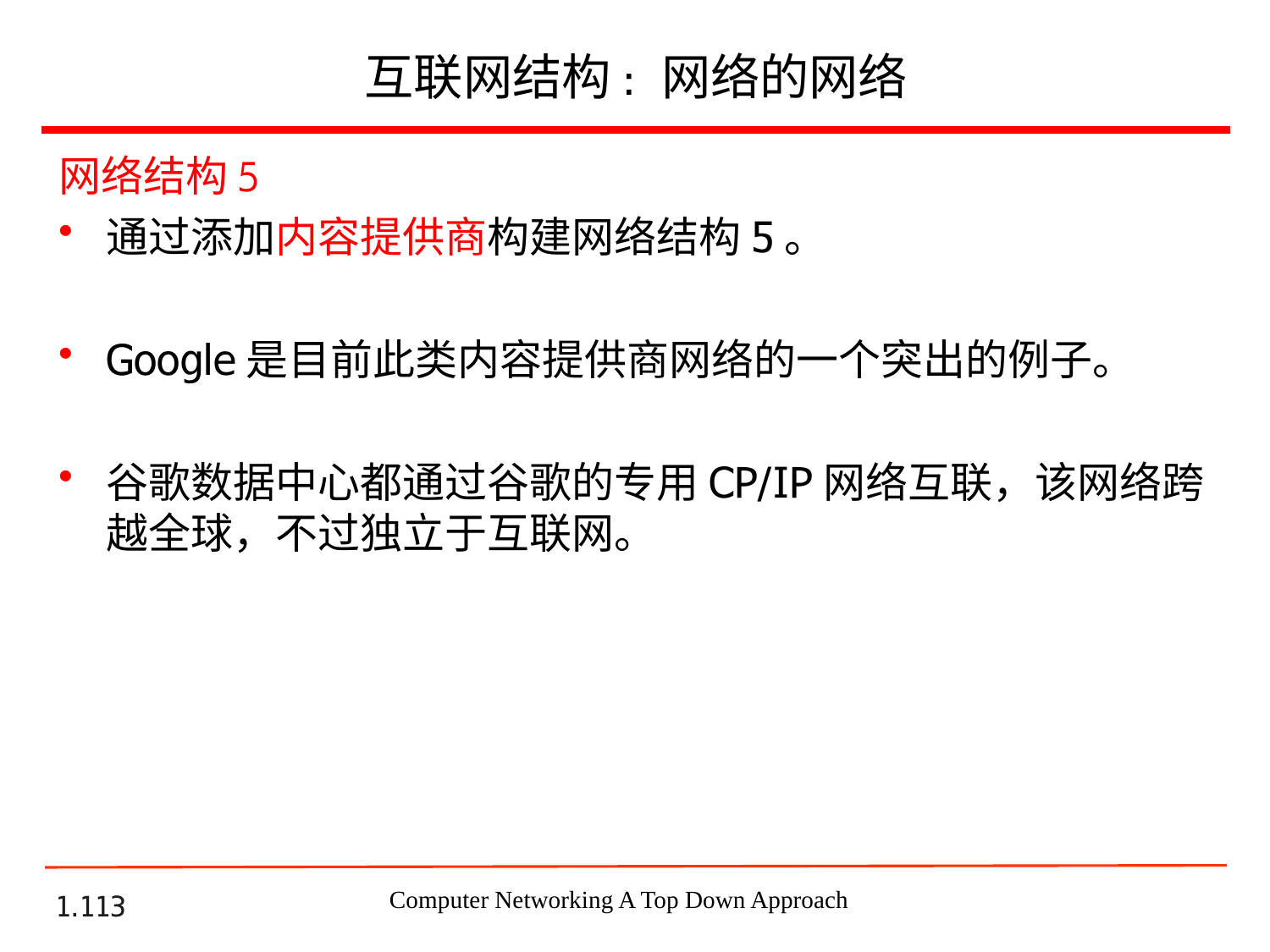

# 互联网结构: 网络的网络
网络结构5
通过添加内容提供商构建网络结构5。

Google是目前此类内容提供商网络的一个突出的例子。

谷歌数据中心都通过谷歌的专用CP/IP网络互联，该网络跨越全球，不过独立于互联网。